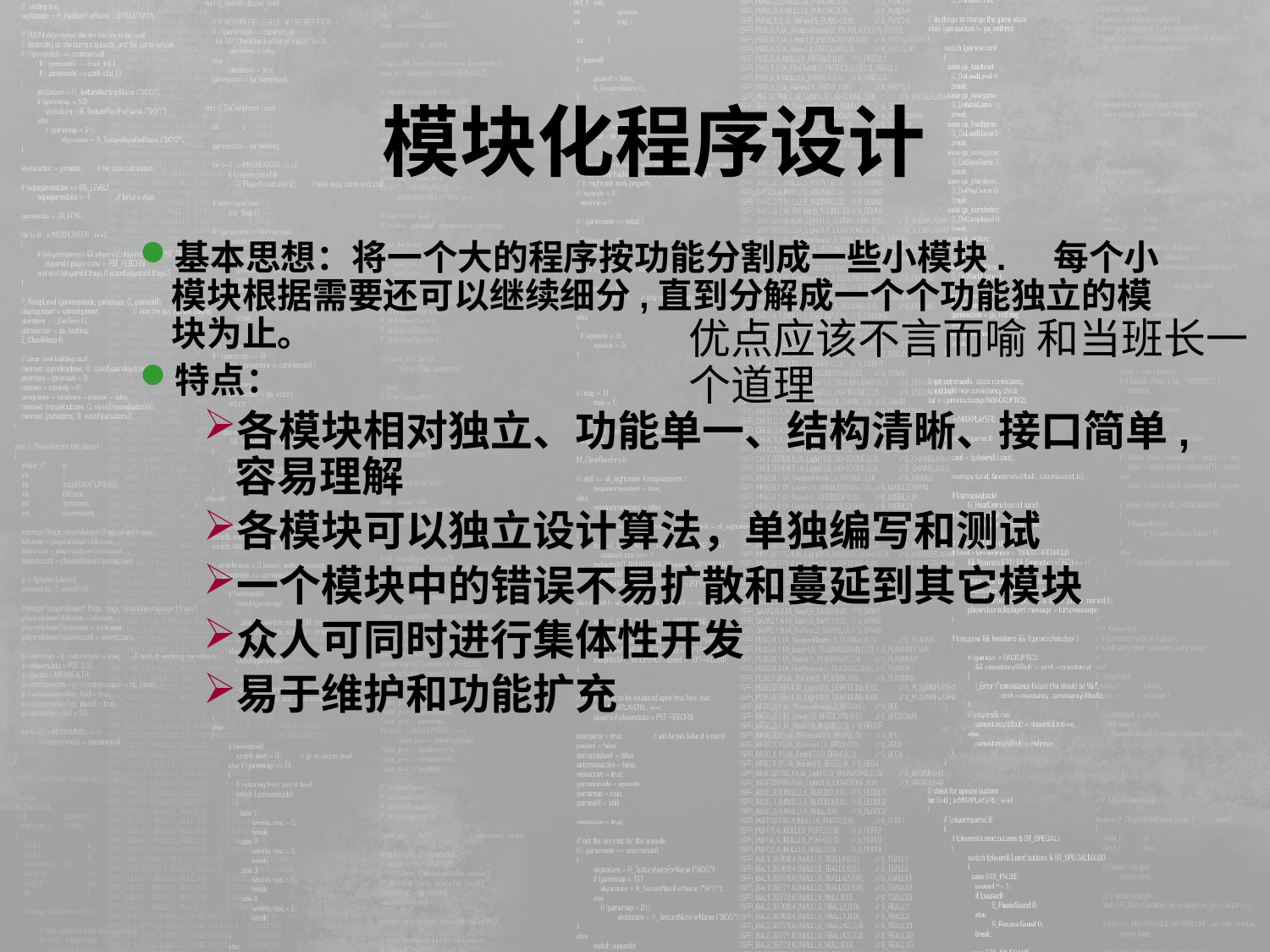

# 模块化程序设计
基本思想：将一个大的程序按功能分割成一些小模块.    每个小模块根据需要还可以继续细分,直到分解成一个个功能独立的模块为止。
特点：
各模块相对独立、功能单一、结构清晰、接口简单,容易理解
各模块可以独立设计算法，单独编写和测试
一个模块中的错误不易扩散和蔓延到其它模块
众人可同时进行集体性开发
易于维护和功能扩充
优点应该不言而喻 和当班长一个道理